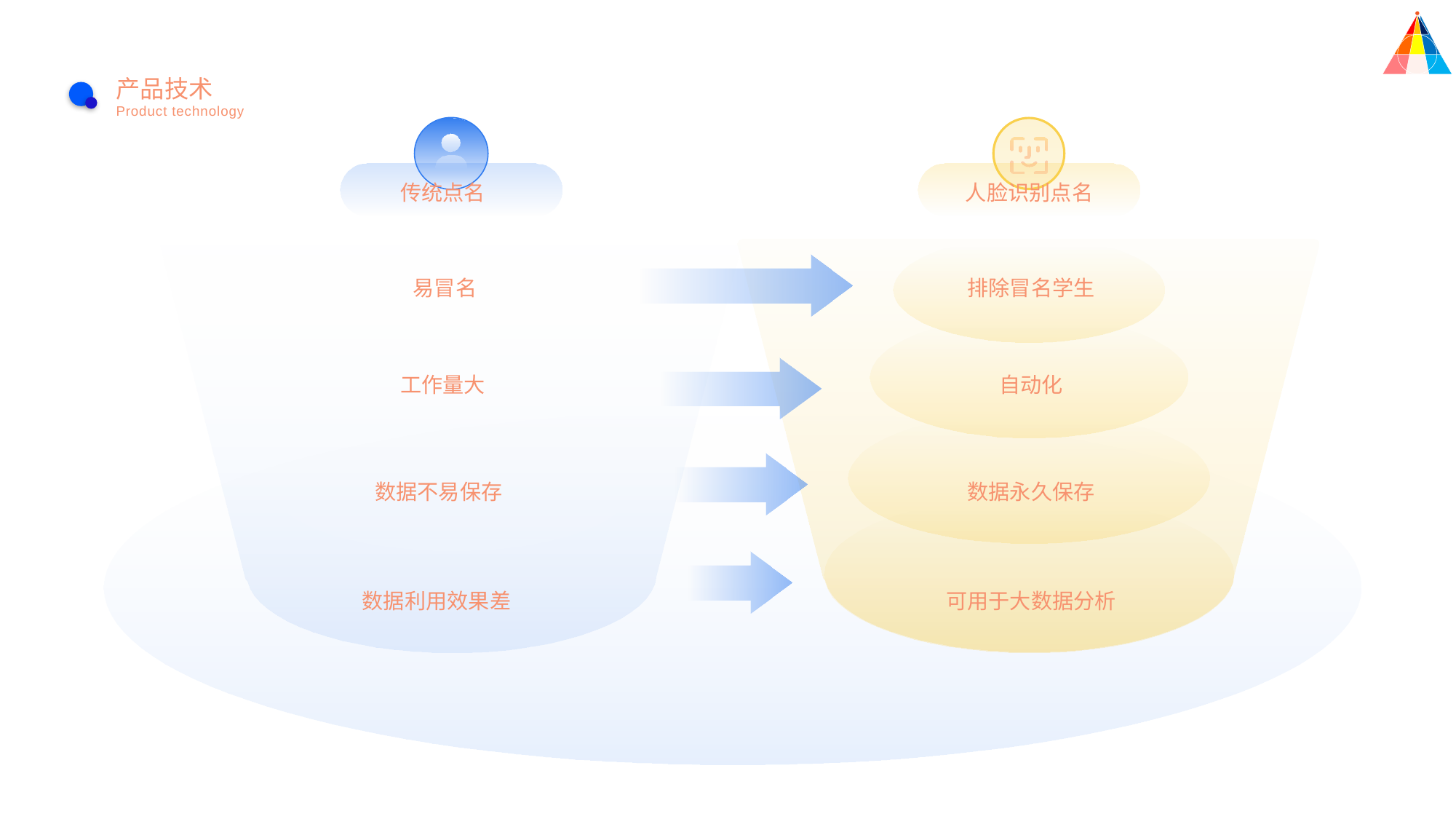

产品技术
Product technology

人脸识别点名
传统点名

易冒名
排除冒名学生

工作量大
自动化

数据不易保存
数据永久保存

数据利用效果差
可用于大数据分析